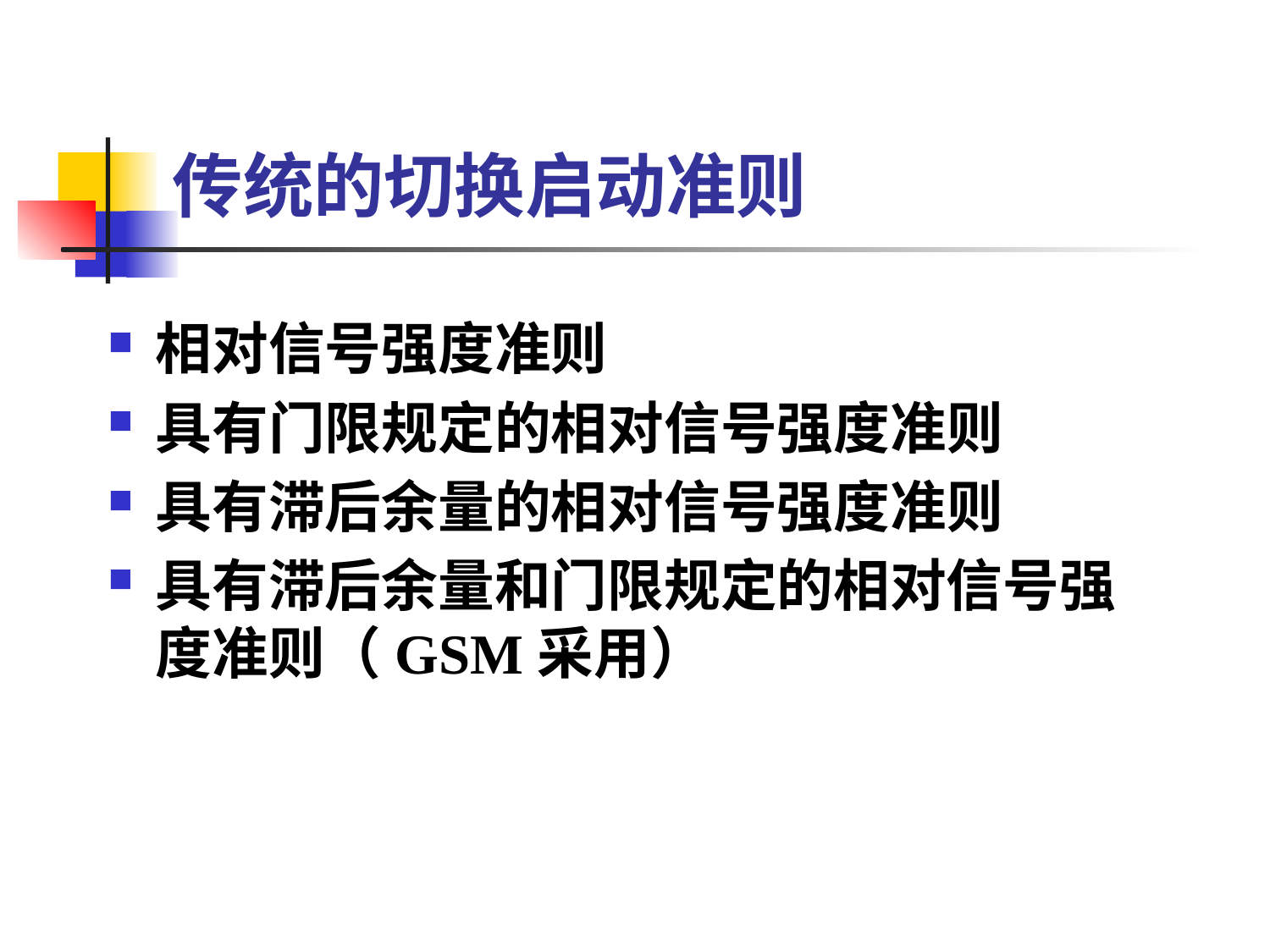

传统的切换启动准则
相对信号强度准则
具有门限规定的相对信号强度准则
具有滞后余量的相对信号强度准则
具有滞后余量和门限规定的相对信号强度准则（GSM采用）